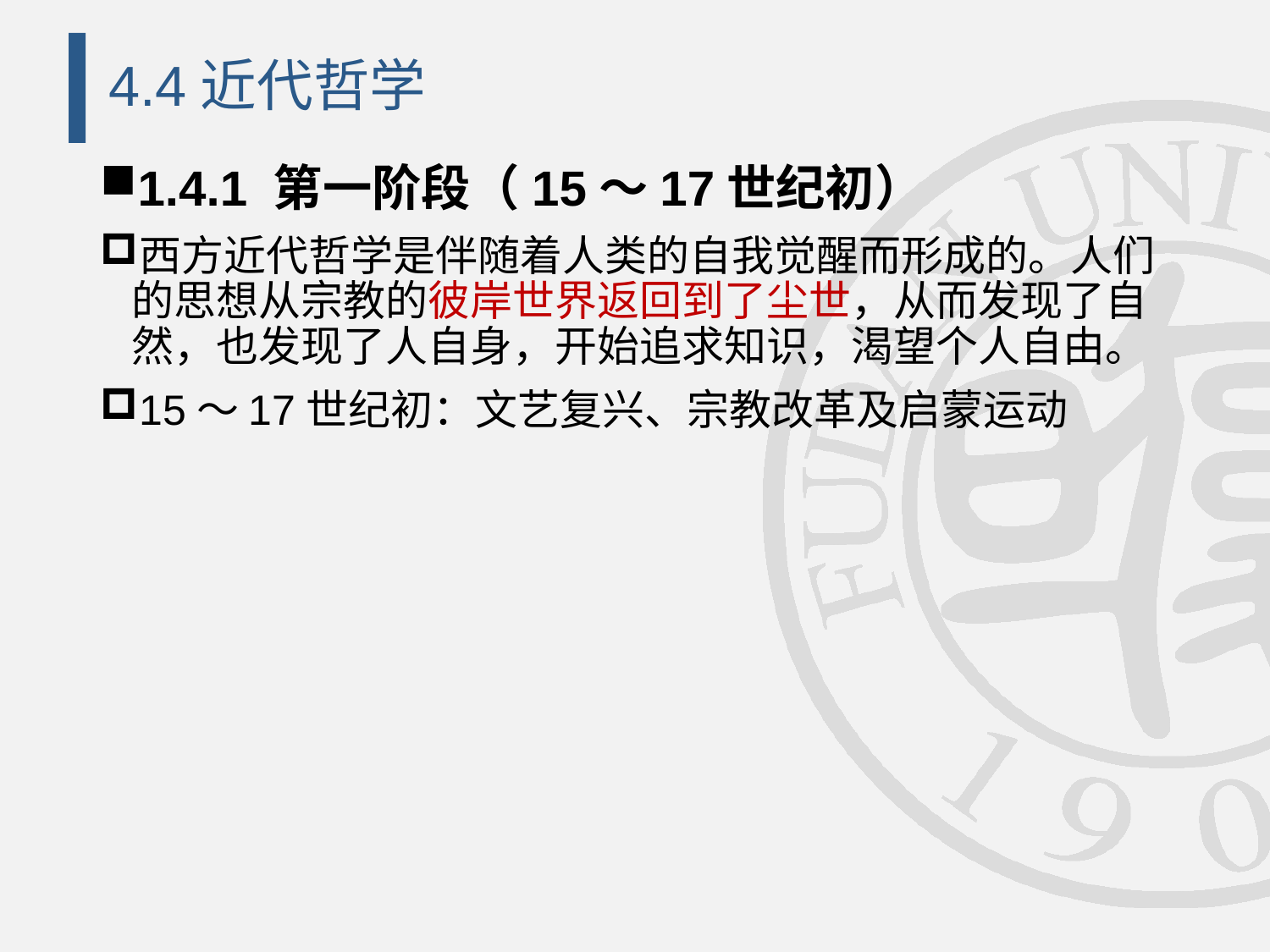

# 4.4近代哲学
1.4.1 第一阶段（15～17世纪初）
西方近代哲学是伴随着人类的自我觉醒而形成的。人们的思想从宗教的彼岸世界返回到了尘世，从而发现了自然，也发现了人自身，开始追求知识，渴望个人自由。
15～17世纪初：文艺复兴、宗教改革及启蒙运动